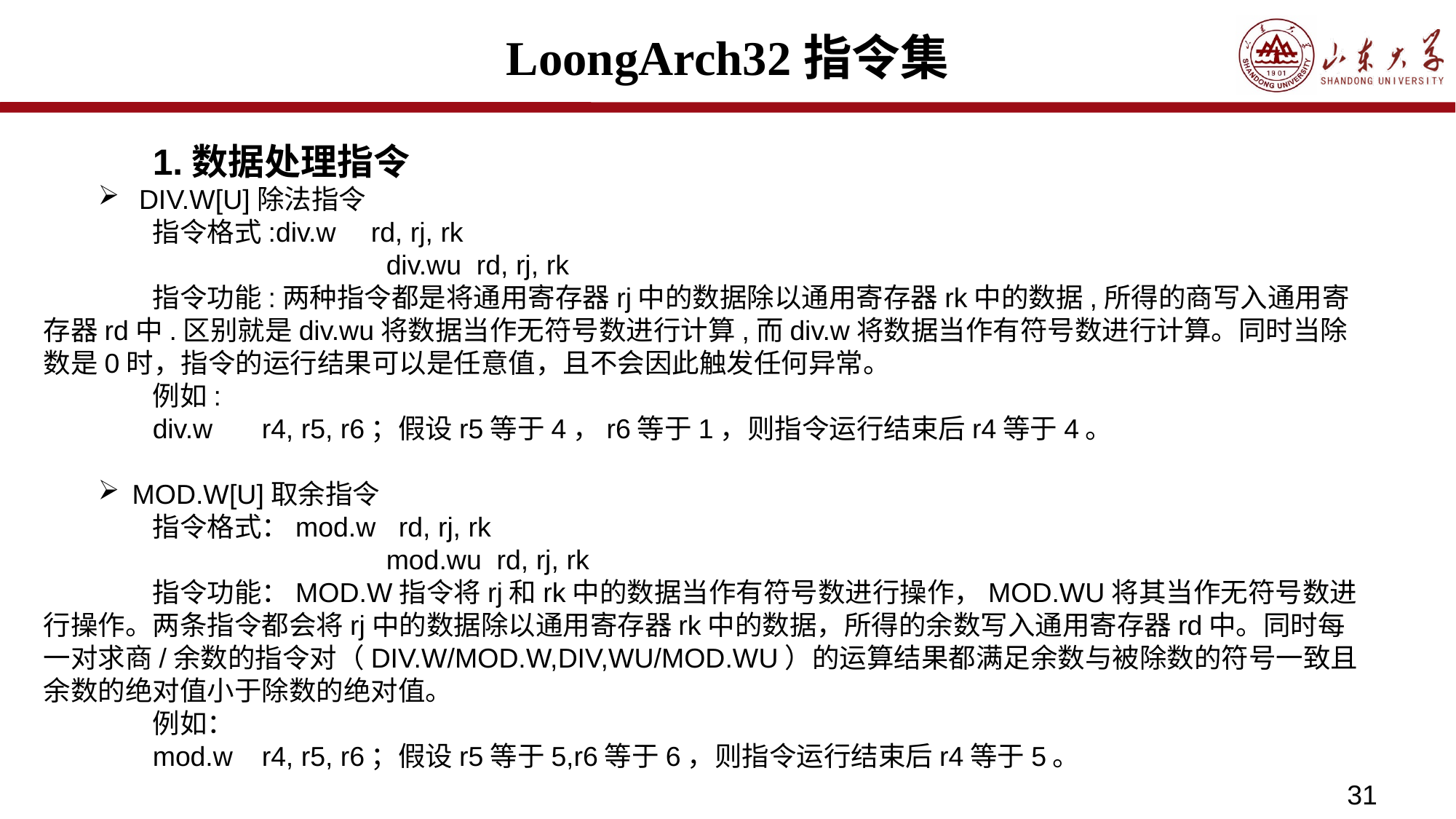

# LoongArch32指令集
	1.数据处理指令
DIV.W[U]除法指令
	指令格式:div.w	rd, rj, rk
			  div.wu  rd, rj, rk
	指令功能:两种指令都是将通用寄存器rj中的数据除以通用寄存器rk中的数据,所得的商写入通用寄存器rd中.区别就是div.wu将数据当作无符号数进行计算,而div.w将数据当作有符号数进行计算。同时当除数是0时，指令的运行结果可以是任意值，且不会因此触发任何异常。
	例如:
	div.w	r4, r5, r6	；假设r5等于4，r6等于1，则指令运行结束后r4等于4。

MOD.W[U]取余指令
	指令格式：mod.w   rd, rj, rk
			  mod.wu  rd, rj, rk
	指令功能：MOD.W指令将rj和rk中的数据当作有符号数进行操作，MOD.WU将其当作无符号数进行操作。两条指令都会将rj中的数据除以通用寄存器rk中的数据，所得的余数写入通用寄存器rd中。同时每一对求商/余数的指令对（DIV.W/MOD.W,DIV,WU/MOD.WU）的运算结果都满足余数与被除数的符号一致且余数的绝对值小于除数的绝对值。
	例如：
	mod.w	r4, r5, r6	；假设r5等于5,r6等于6，则指令运行结束后r4等于5。

31